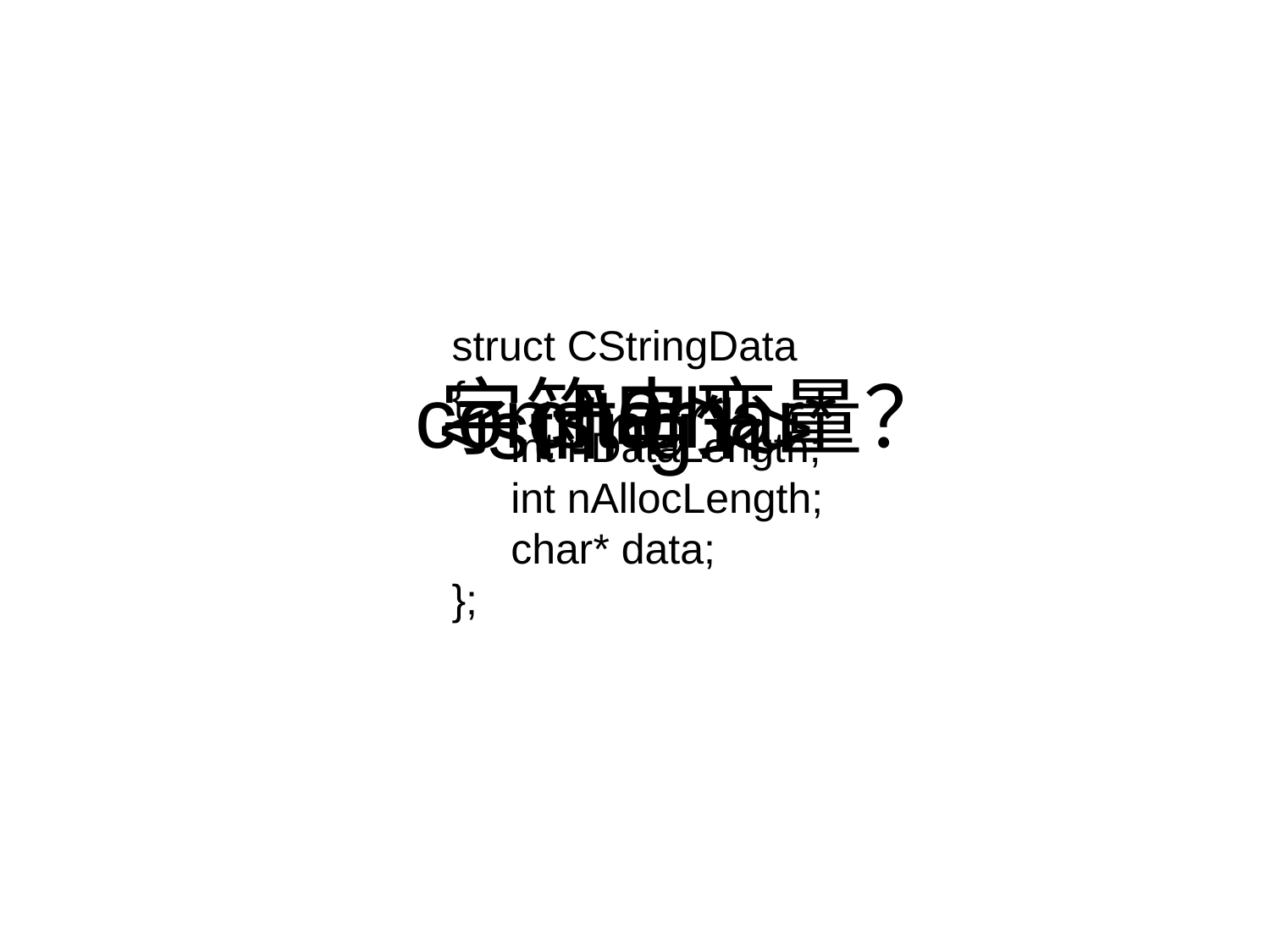

struct CStringData
{
     int nDataLength;
     int nAllocLength;
     char* data;
};
char*
const char*
‘\0’
字符串变量？
<string.h>